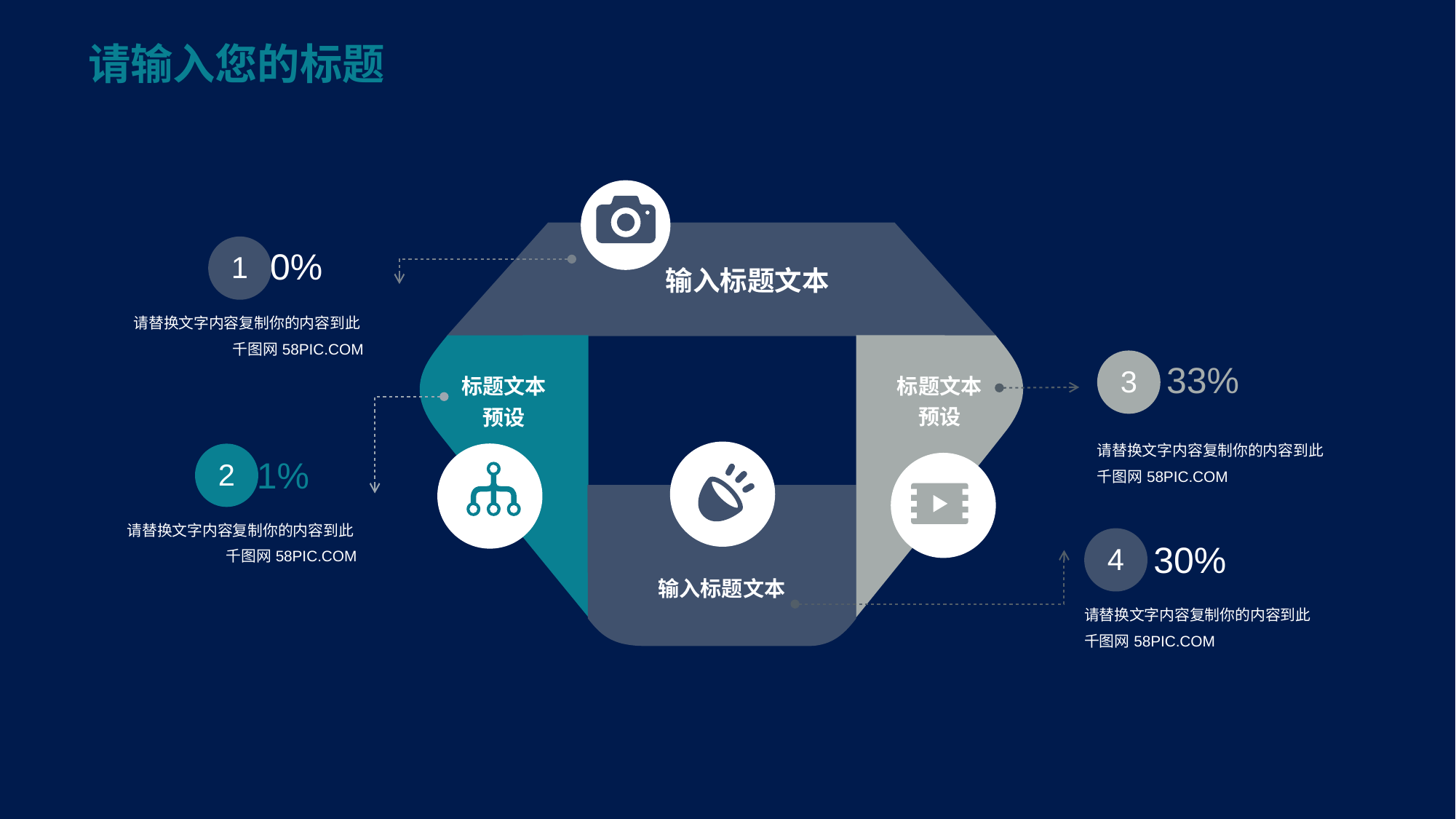

输入标题文本

标题文本
预设
标题文本
预设

输入标题文本

1
60%
请替换文字内容复制你的内容到此
千图网58PIC.COM
33%
3
请替换文字内容复制你的内容到此
千图网58PIC.COM
2
21%
请替换文字内容复制你的内容到此
千图网58PIC.COM
4
30%
请替换文字内容复制你的内容到此
千图网58PIC.COM